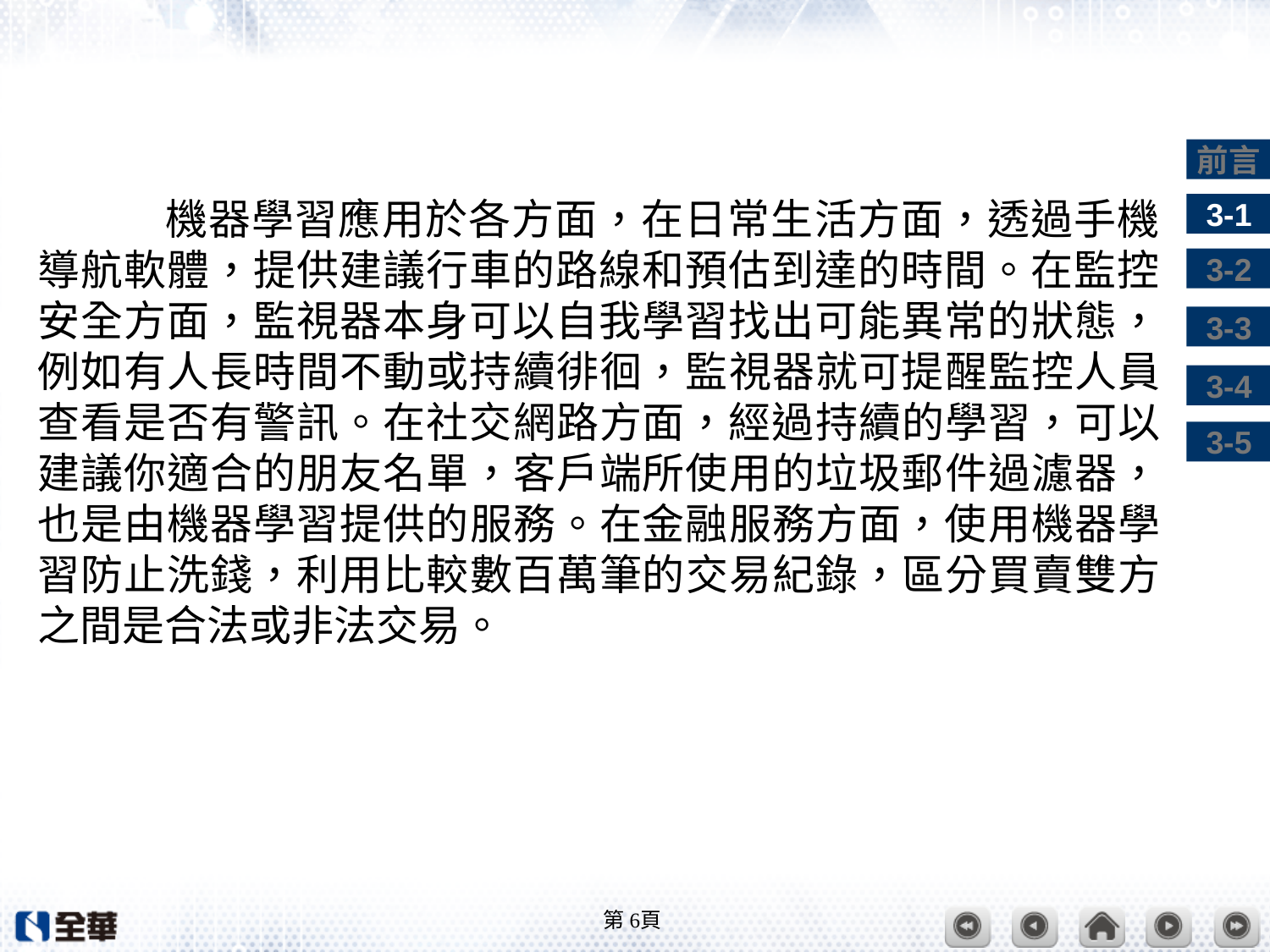

#
	機器學習應用於各方面，在日常生活方面，透過手機導航軟體，提供建議行車的路線和預估到達的時間。在監控安全方面，監視器本身可以自我學習找出可能異常的狀態，例如有人長時間不動或持續徘徊，監視器就可提醒監控人員查看是否有警訊。在社交網路方面，經過持續的學習，可以建議你適合的朋友名單，客戶端所使用的垃圾郵件過濾器，也是由機器學習提供的服務。在金融服務方面，使用機器學習防止洗錢，利用比較數百萬筆的交易紀錄，區分買賣雙方之間是合法或非法交易。